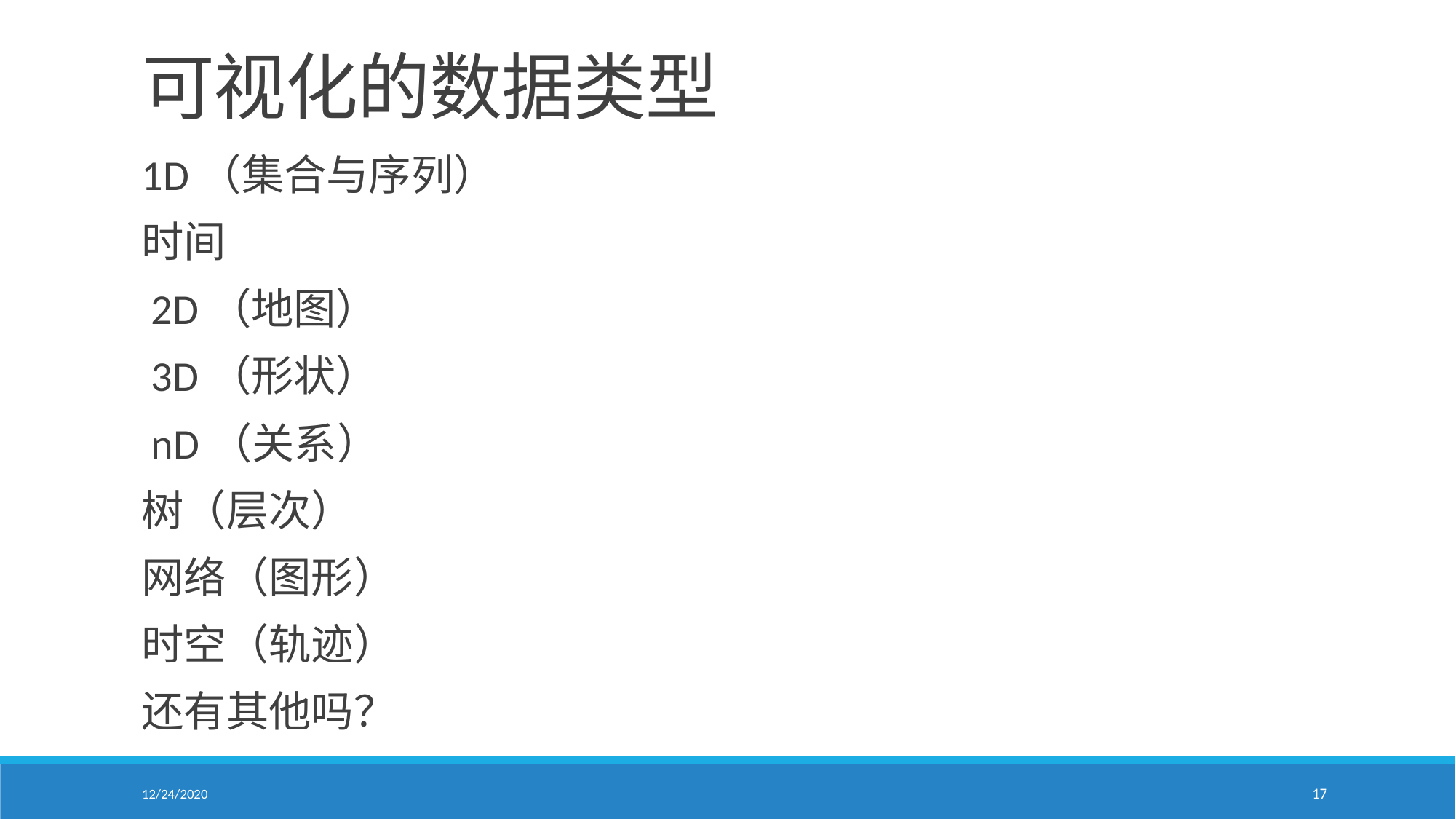

# 可视化的数据类型
1D（集合与序列）
时间
 2D（地图）
 3D（形状）
 nD（关系）
树（层次）
网络（图形）
时空（轨迹）
还有其他吗？
12/24/2020
17